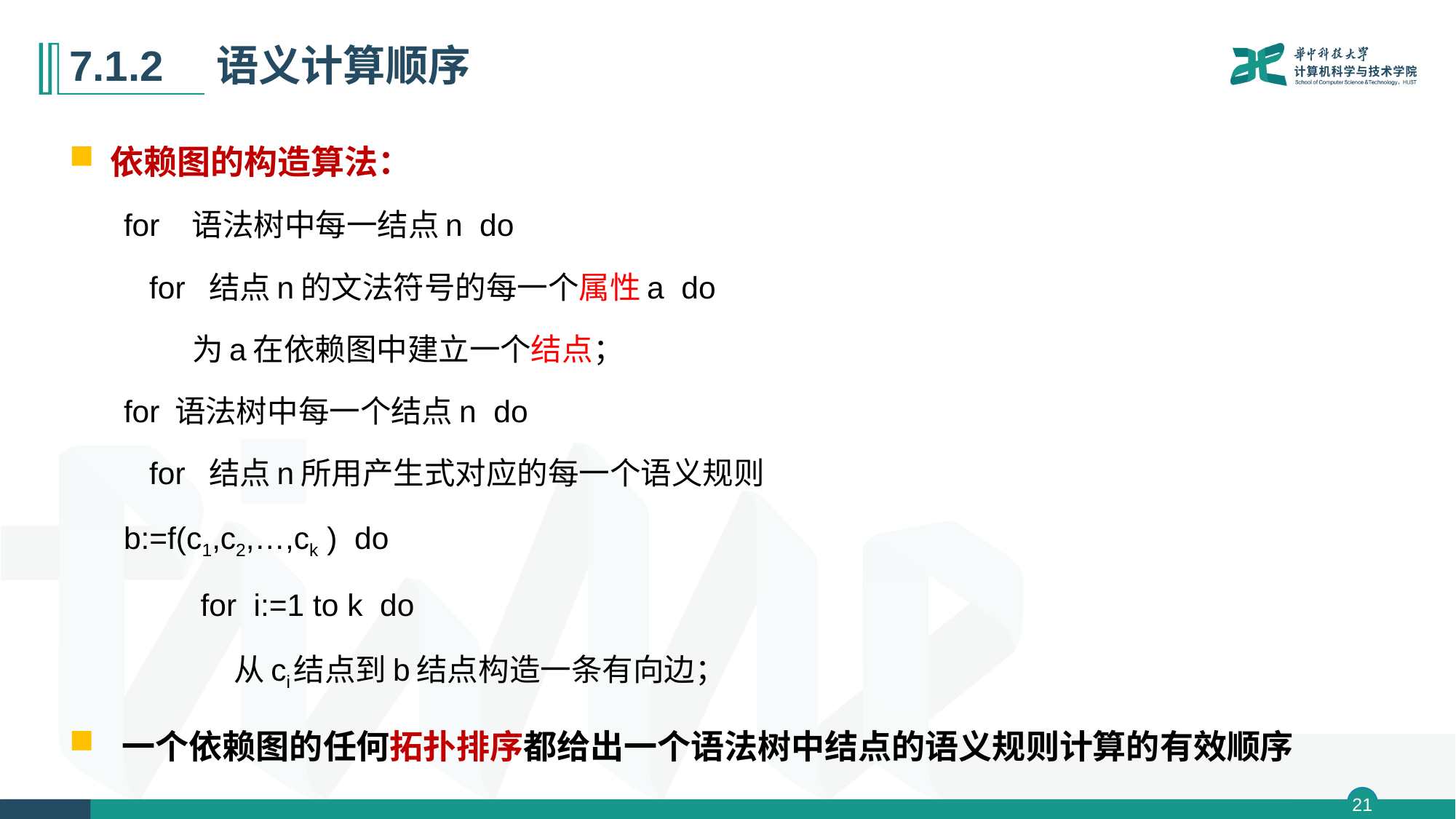

# 7.1.2　语义计算顺序
依赖图的构造算法：
for   语法树中每一结点n  do
	   for  结点n的文法符号的每一个属性a  do
		         为a在依赖图中建立一个结点；
for 语法树中每一个结点n  do
	   for  结点n所用产生式对应的每一个语义规则
				b:=f(c1,c2,…,ck )  do
		         for  i:=1 to k  do
		               从ci结点到b结点构造一条有向边；
一个依赖图的任何拓扑排序都给出一个语法树中结点的语义规则计算的有效顺序